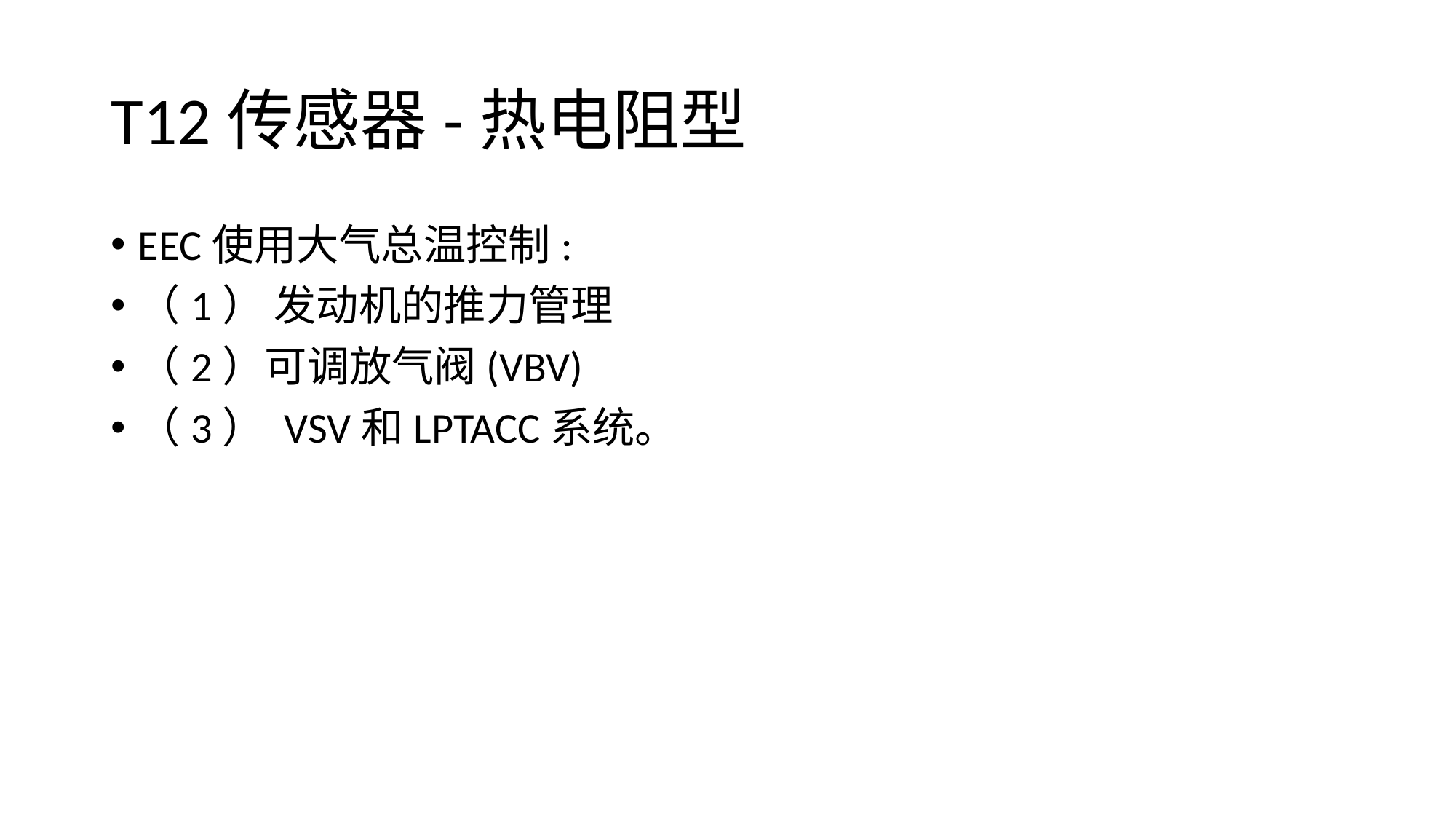

# T12传感器-热电阻型
EEC使用大气总温控制:
（1） 发动机的推力管理
（2）可调放气阀(VBV)
（3） VSV和LPTACC系统。